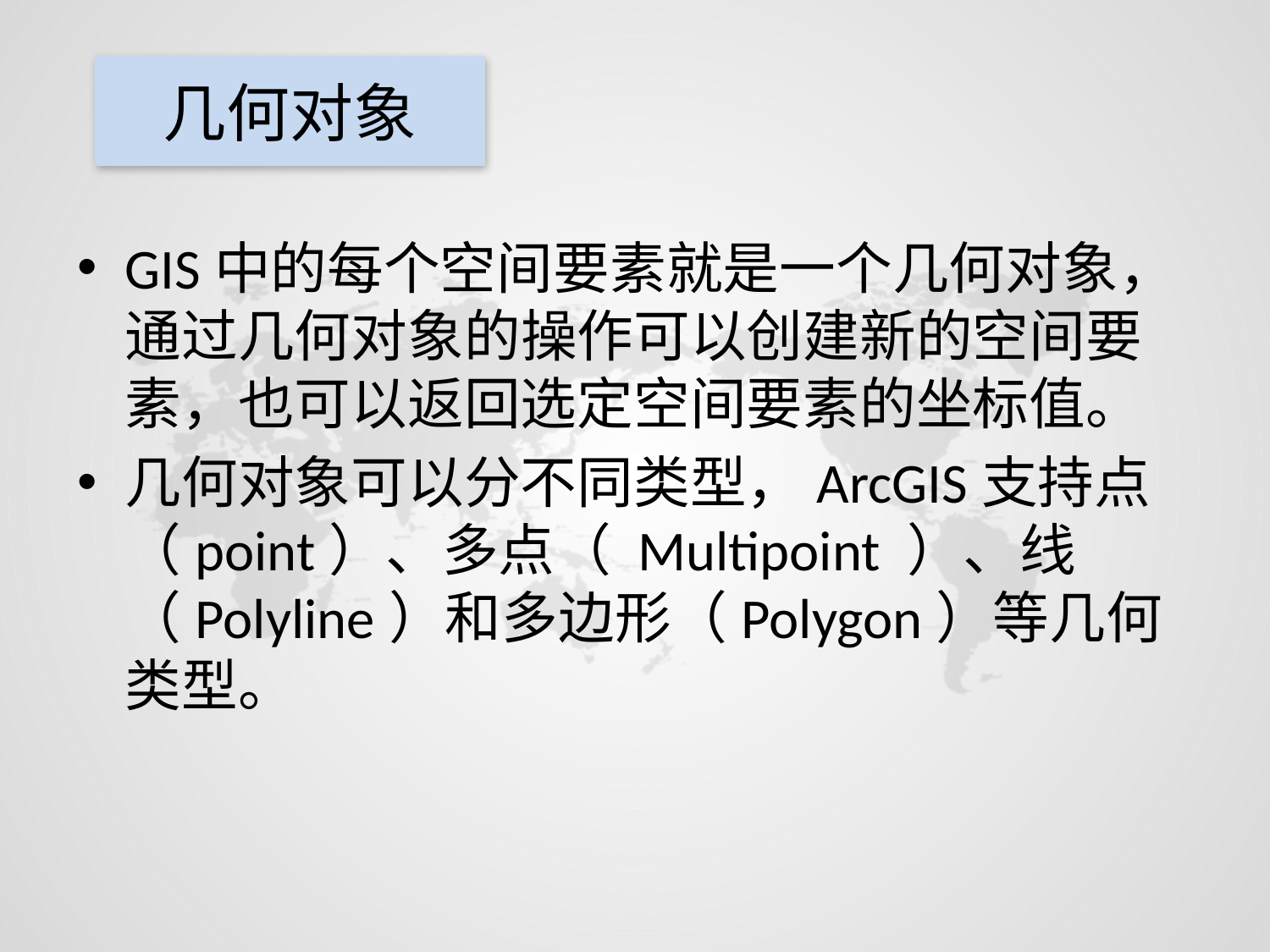

# 几何对象
GIS中的每个空间要素就是一个几何对象，通过几何对象的操作可以创建新的空间要素，也可以返回选定空间要素的坐标值。
几何对象可以分不同类型，ArcGIS支持点（point）、多点（ Multipoint ）、线（Polyline）和多边形（Polygon）等几何类型。